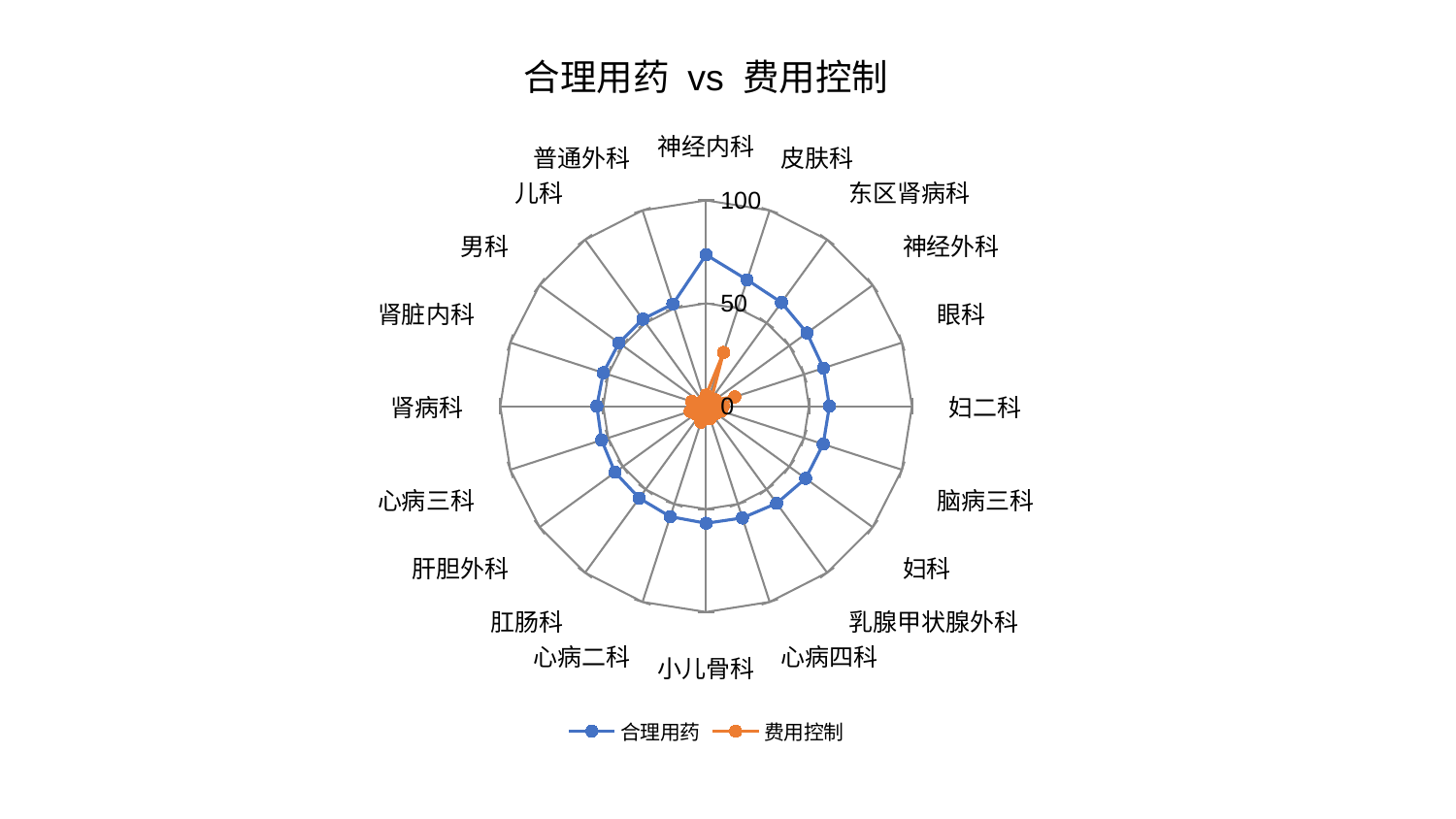

### Chart: 合理用药 vs 费用控制

| Category | 合理用药 | 费用控制 |
|---|---|---|
| 神经内科 | 73.57864192658975 | 5.3925874127167095 |
| 皮肤科 | 64.55610207015047 | 27.45172955848078 |
| 东区肾病科 | 62.27651371623764 | 4.488777374867109 |
| 神经外科 | 60.54862018028877 | 5.387985291956179 |
| 眼科 | 59.92844856603648 | 14.611089611197606 |
| 妇二科 | 59.904925472367516 | 8.283334738713386 |
| 脑病三科 | 59.80450789824049 | 7.798376880099382 |
| 妇科 | 59.74755011932353 | 6.01502980650638 |
| 乳腺甲状腺外科 | 58.33867618728992 | 3.2569195141002396 |
| 心病四科 | 57.093761165443 | 6.4001604018227924 |
| 小儿骨科 | 56.890563495950666 | 3.5227330612629464 |
| 心病二科 | 56.42074324970156 | 8.16661194926379 |
| 肛肠科 | 55.251037945153016 | 5.115390378982432 |
| 肝胆外科 | 54.693617830036345 | 6.285031414223015 |
| 心病三科 | 53.37637125869675 | 8.138430199042354 |
| 肾病科 | 53.086795849164304 | 2.835196941942794 |
| 肾脏内科 | 52.53080065001345 | 7.342721816484206 |
| 男科 | 52.33806059453395 | 3.0654751146664143 |
| 儿科 | 52.281983429252335 | 2.1818460775921498 |
| 普通外科 | 52.206065652857404 | 3.187759659994103 |
53